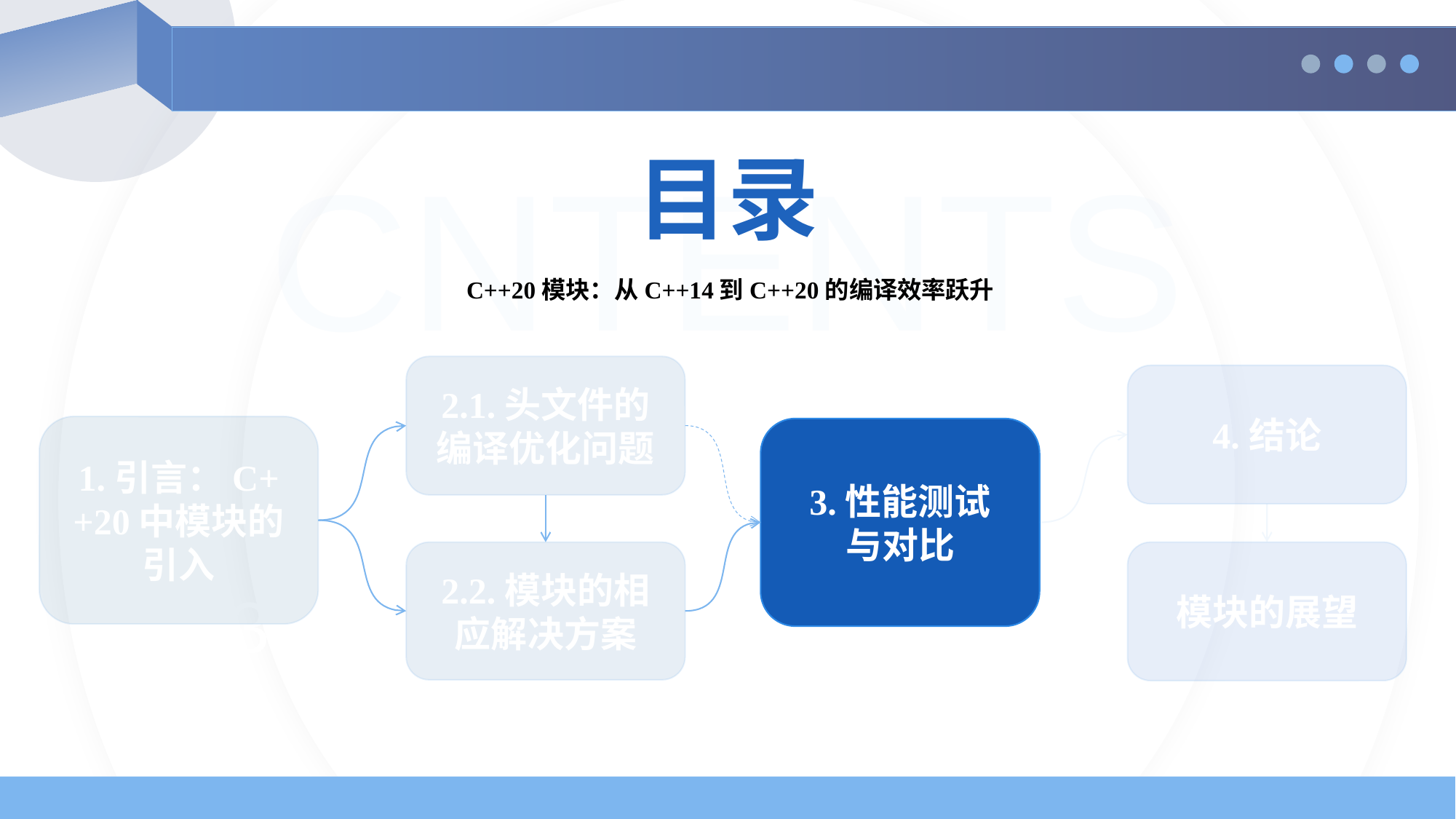

行业PPT模板http://www.1ppt.com/hangye/

CNTENTS
目录
C++20模块：从C++14到C++20的编译效率跃升
2.1.头文件的编译优化问题
4.结论
1.引言：C++20中模块的引入
3.性能测试
与对比
2.2.模块的相应解决方案
模块的展望
Reference
Counting
Algorithm
03